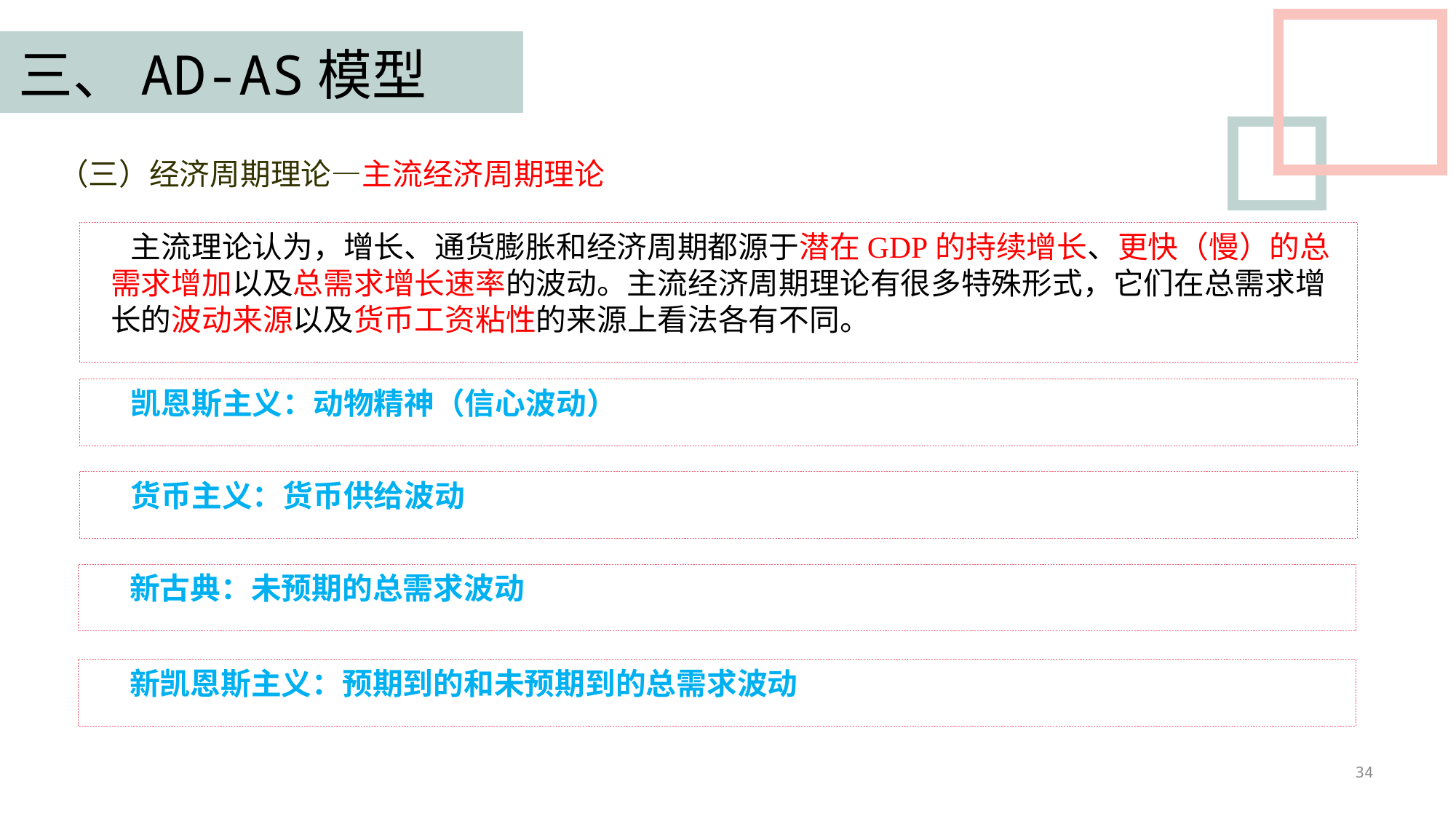

三、AD-AS模型

（三）经济周期理论—主流经济周期理论
     主流理论认为，增长、通货膨胀和经济周期都源于潜在GDP的持续增长、更快（慢）的总需求增加以及总需求增长速率的波动。主流经济周期理论有很多特殊形式，它们在总需求增长的波动来源以及货币工资粘性的来源上看法各有不同。
     凯恩斯主义：动物精神（信心波动）
     货币主义：货币供给波动
     新古典：未预期的总需求波动
     新凯恩斯主义：预期到的和未预期到的总需求波动
34